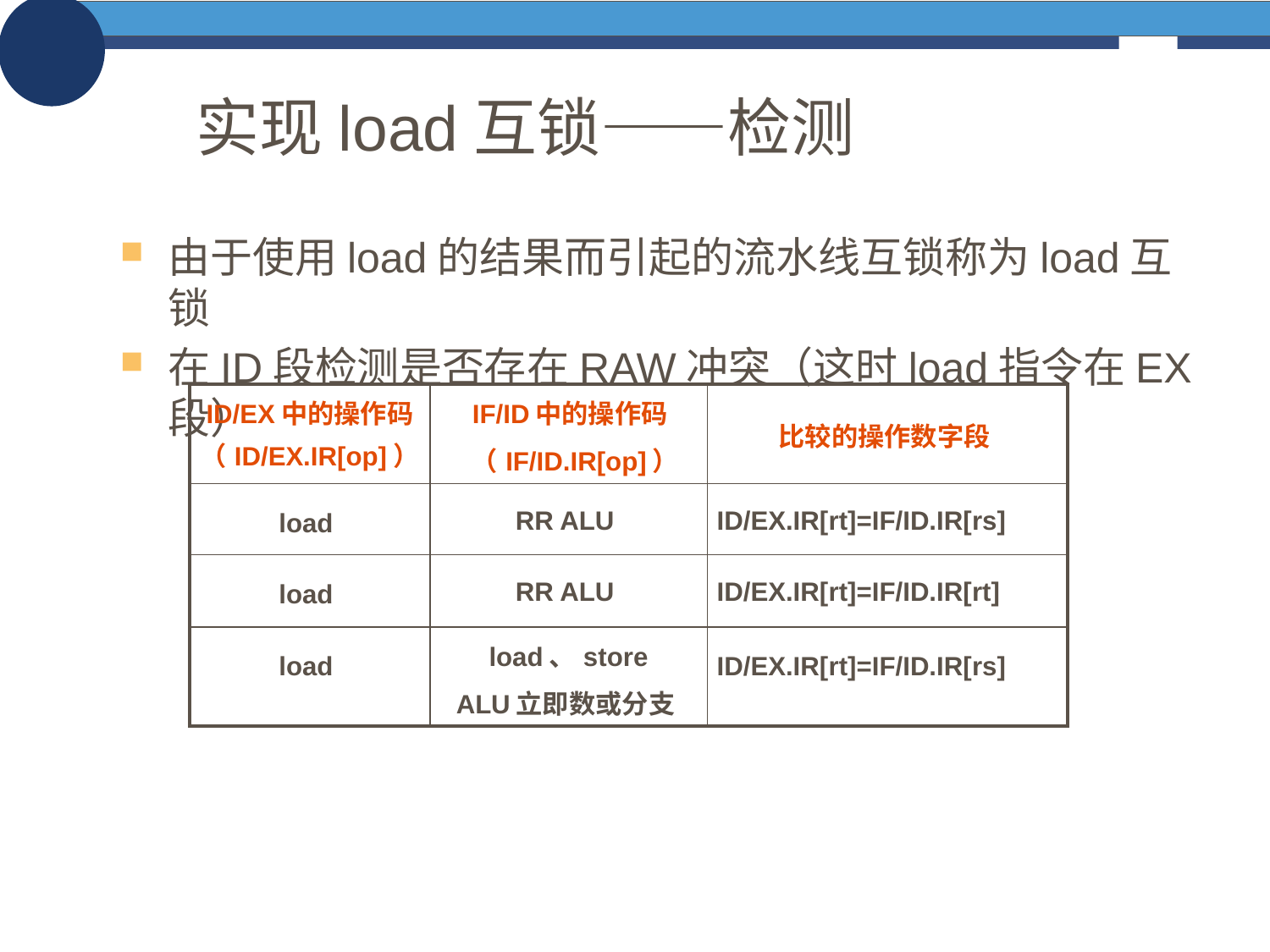

# 实现load互锁——检测
由于使用load的结果而引起的流水线互锁称为load互锁
在ID段检测是否存在RAW冲突（这时load指令在EX段）

| ID/EX中的操作码 （ID/EX.IR[op]） | IF/ID中的操作码 （IF/ID.IR[op]） | 比较的操作数字段 |
| --- | --- | --- |
| load | RR ALU | ID/EX.IR[rt]=IF/ID.IR[rs] |
| load | RR ALU | ID/EX.IR[rt]=IF/ID.IR[rt] |
| load | load、store ALU立即数或分支 | ID/EX.IR[rt]=IF/ID.IR[rs] |